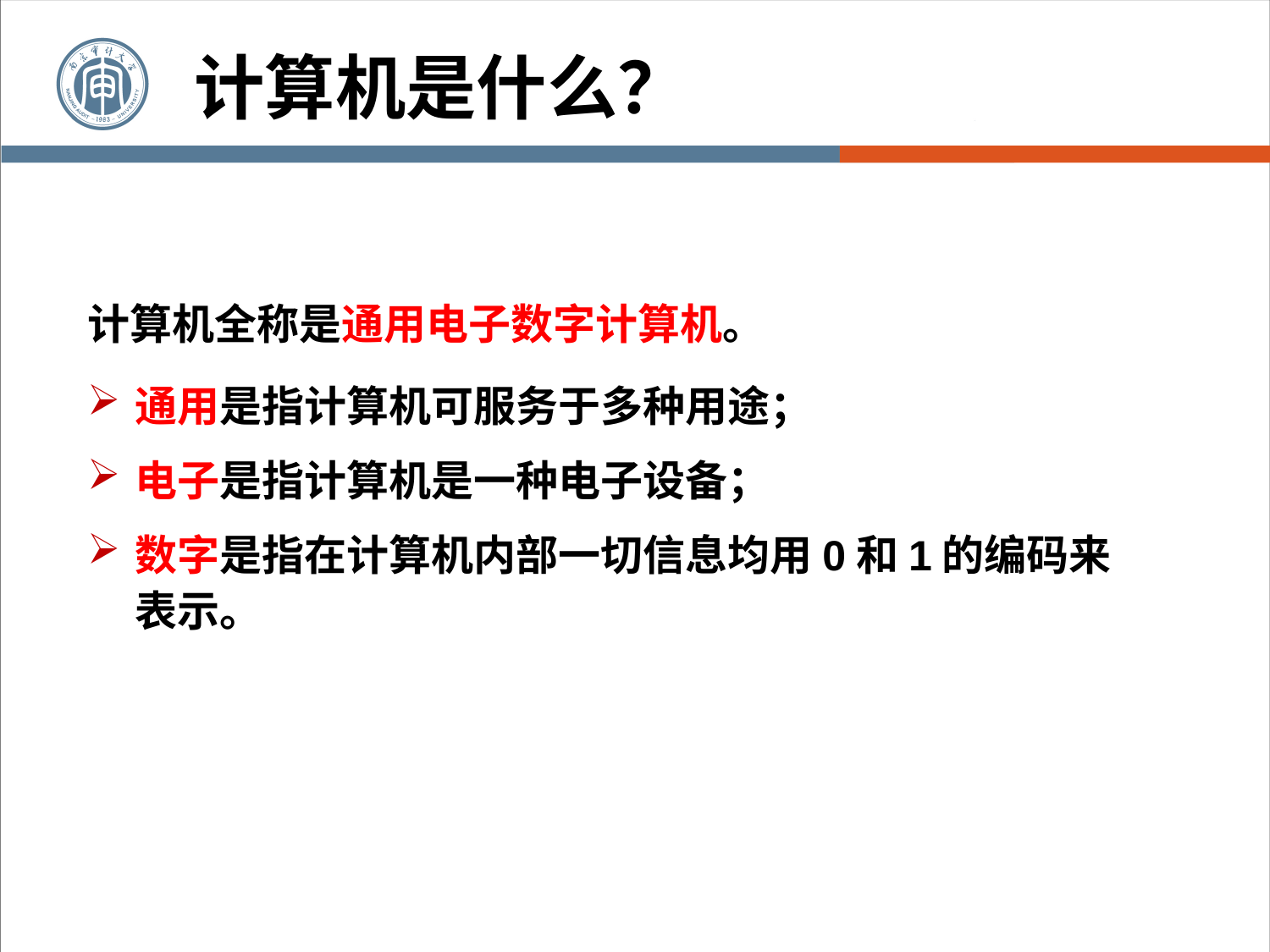

计算机是什么？
计算机全称是通用电子数字计算机。
通用是指计算机可服务于多种用途；
电子是指计算机是一种电子设备；
数字是指在计算机内部一切信息均用0和1的编码来表示。